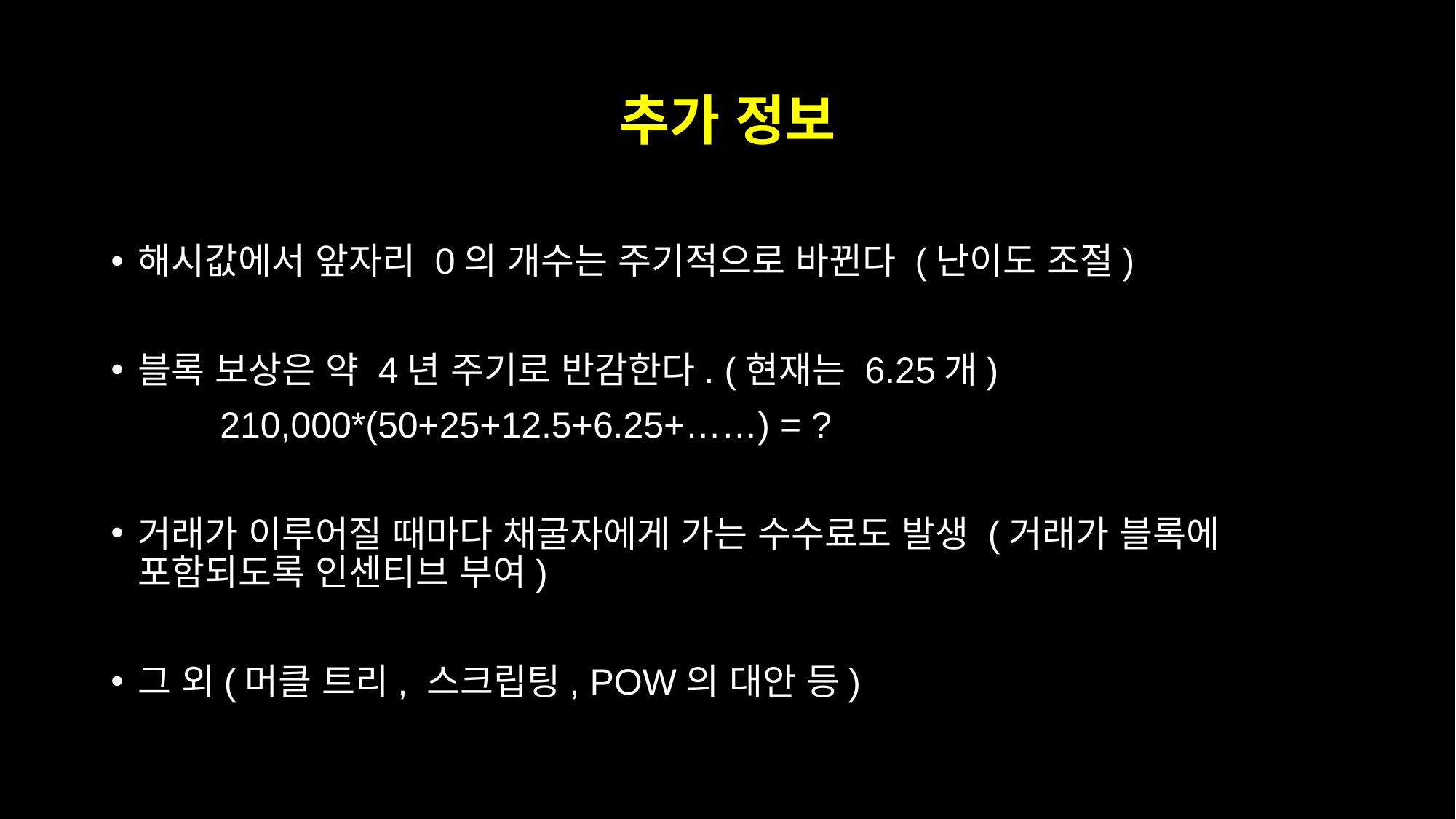

# 추가 정보
해시값에서 앞자리 0의 개수는 주기적으로 바뀐다 (난이도 조절)

블록 보상은 약 4년 주기로 반감한다. (현재는 6.25개)
	210,000*(50+25+12.5+6.25+……) = ?

거래가 이루어질 때마다 채굴자에게 가는 수수료도 발생 (거래가 블록에 포함되도록 인센티브 부여)

그 외(머클 트리, 스크립팅, POW의 대안 등)